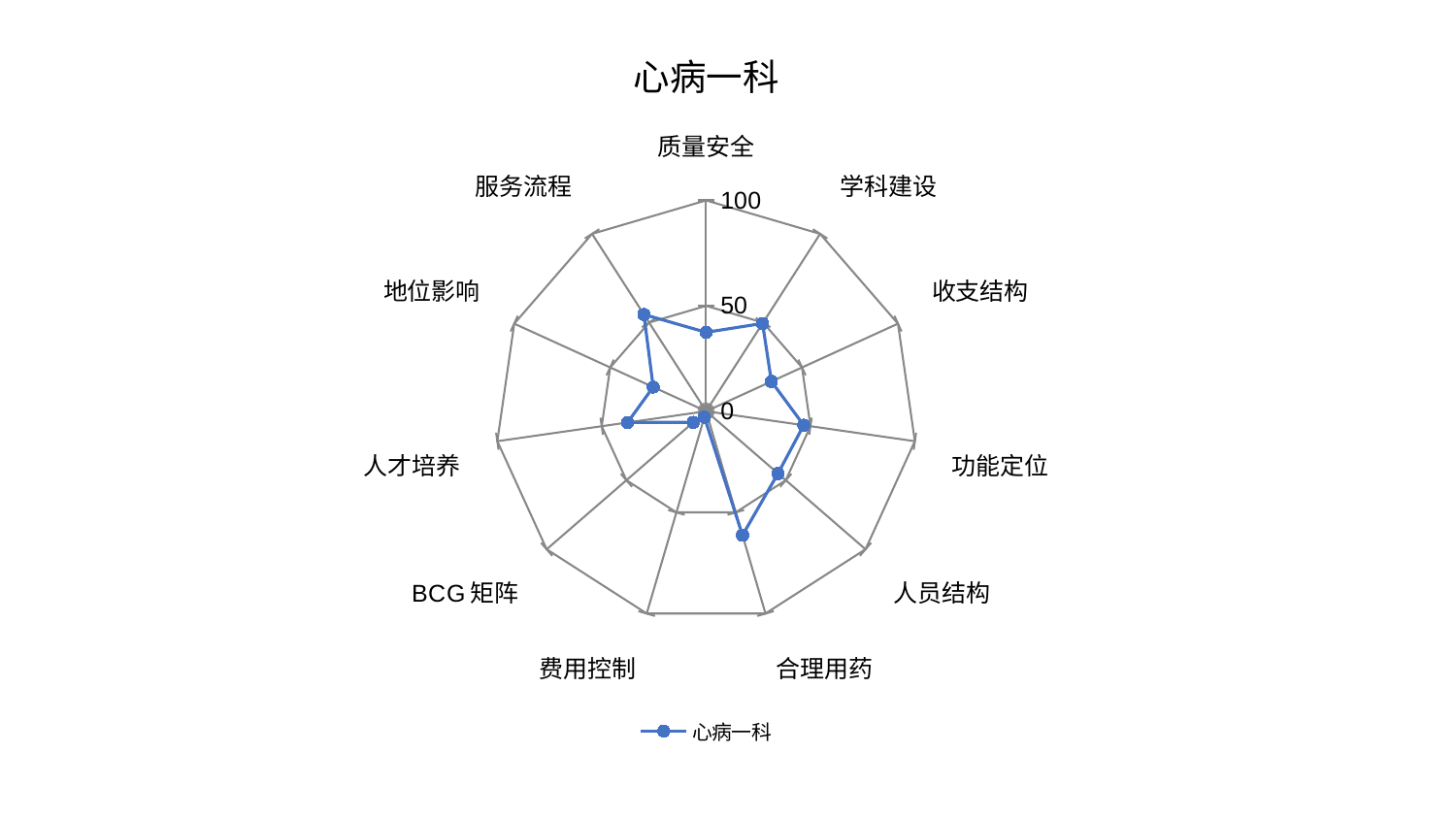

### Chart: 心病一科

| Category | 心病一科 |
|---|---|
| 质量安全 | 37.44221336116528 |
| 学科建设 | 49.51120223564729 |
| 收支结构 | 34.026269139596714 |
| 功能定位 | 46.762509207869456 |
| 人员结构 | 45.11903273612635 |
| 合理用药 | 61.3086073401559 |
| 费用控制 | 2.8996353382003974 |
| BCG矩阵 | 8.090303218673338 |
| 人才培养 | 37.61440590261146 |
| 地位影响 | 27.596179196383208 |
| 服务流程 | 54.53800658200231 |
166